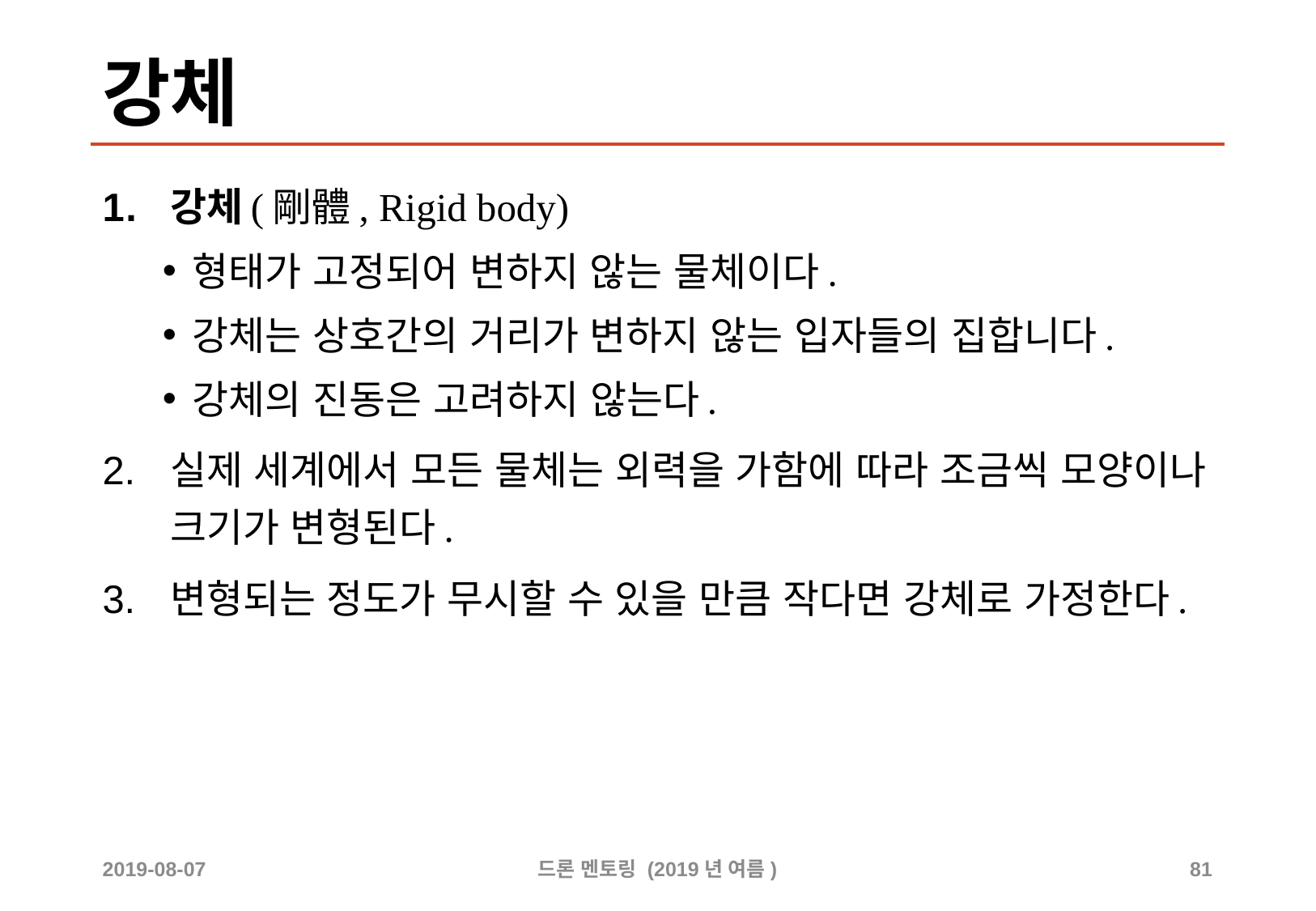

# 강체
강체(剛體, Rigid body)
형태가 고정되어 변하지 않는 물체이다.
강체는 상호간의 거리가 변하지 않는 입자들의 집합니다.
강체의 진동은 고려하지 않는다.
실제 세계에서 모든 물체는 외력을 가함에 따라 조금씩 모양이나 크기가 변형된다.
변형되는 정도가 무시할 수 있을 만큼 작다면 강체로 가정한다.
2019-08-07
드론 멘토링 (2019년 여름)
81